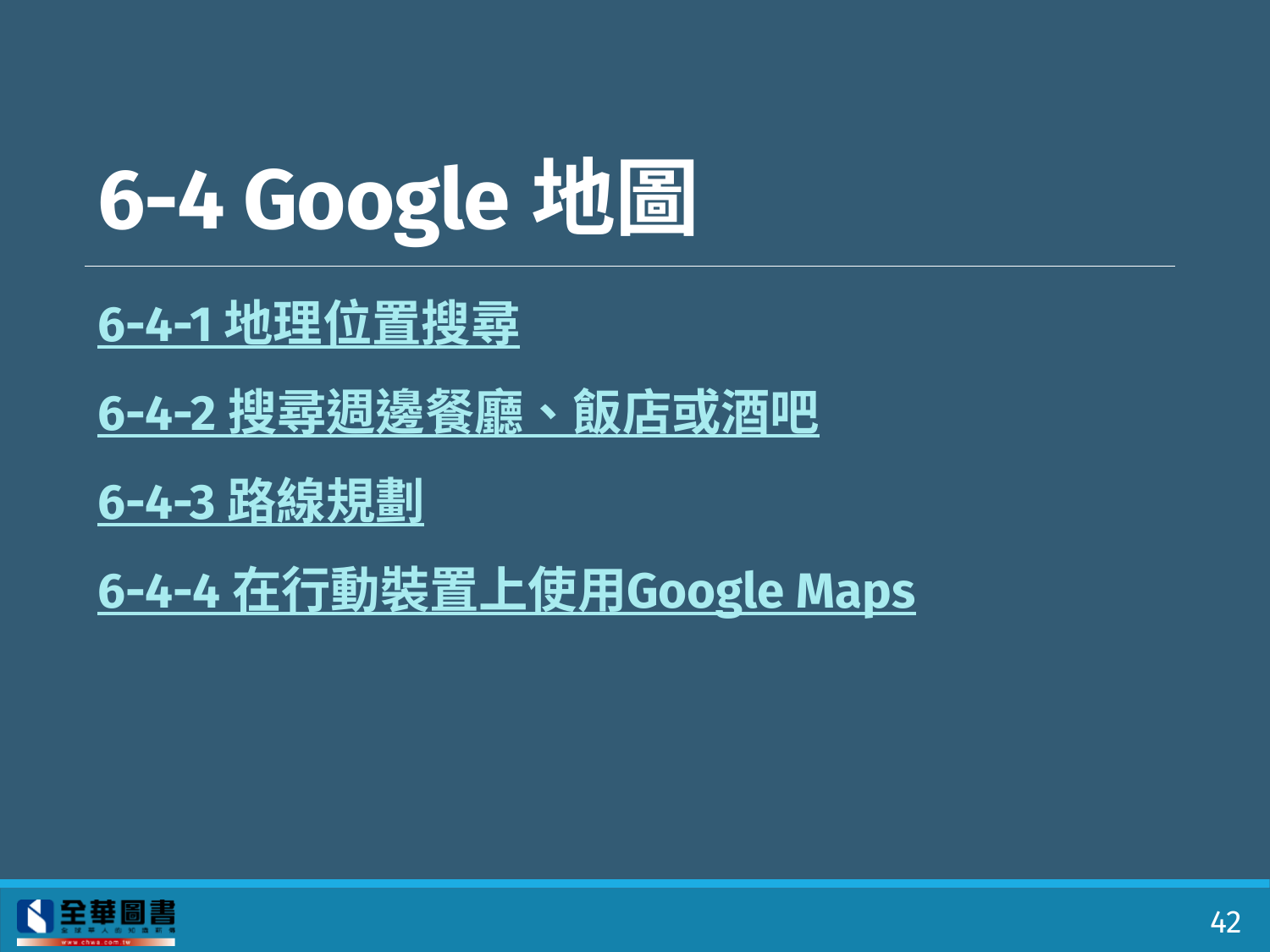

# 6-4 Google地圖
6-4-1 地理位置搜尋
6-4-2	 搜尋週邊餐廳、飯店或酒吧
6-4-3	 路線規劃
6-4-4 在行動裝置上使用Google Maps
42